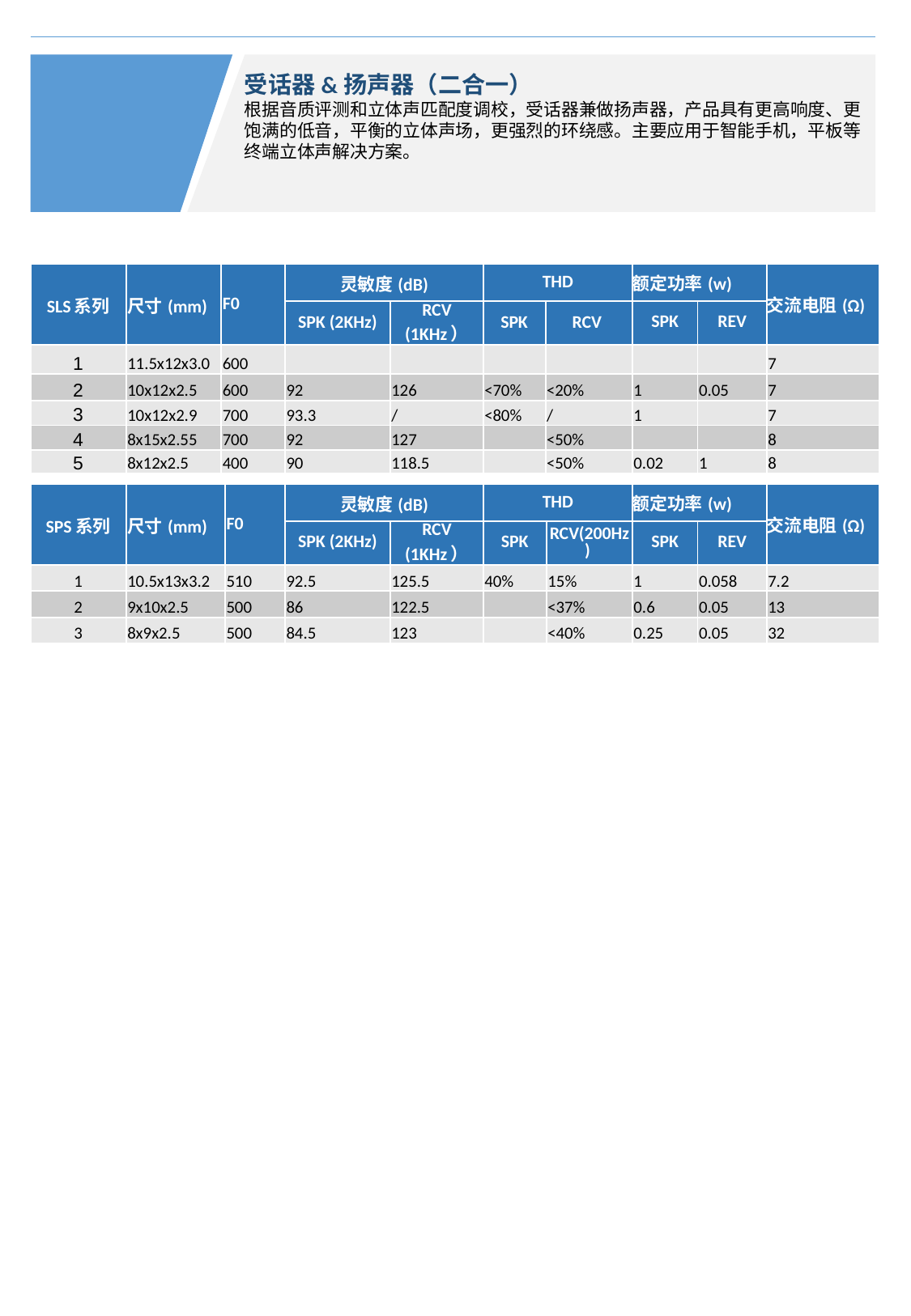

受话器&扬声器（二合一）
根据音质评测和立体声匹配度调校，受话器兼做扬声器，产品具有更高响度、更饱满的低音，平衡的立体声场，更强烈的环绕感。主要应用于智能手机，平板等终端立体声解决方案。
| SLS系列 | 尺寸(mm) | F0 | 灵敏度(dB) |  | THD |  | 额定功率(w) |  | 交流电阻(Ω) |
| --- | --- | --- | --- | --- | --- | --- | --- | --- | --- |
|  |  |  | SPK (2KHz) | RCV (1KHz） | SPK | RCV | SPK | REV |  |
| 1 | 11.5x12x3.0 | 600 |  |  |  |  |  |  | 7 |
| 2 | 10x12x2.5 | 600 | 92 | 126 | <70% | <20% | 1 | 0.05 | 7 |
| 3 | 10x12x2.9 | 700 | 93.3 | / | <80% | / | 1 |  | 7 |
| 4 | 8x15x2.55 | 700 | 92 | 127 |  | <50% |  |  | 8 |
| 5 | 8x12x2.5 | 400 | 90 | 118.5 |  | <50% | 0.02 | 1 | 8 |
| SPS系列 | 尺寸(mm) | F0 | 灵敏度(dB) |  | THD |  | 额定功率(w) |  | 交流电阻(Ω) |
| --- | --- | --- | --- | --- | --- | --- | --- | --- | --- |
|  |  |  | SPK (2KHz) | RCV (1KHz） | SPK | RCV(200Hz) | SPK | REV |  |
| 1 | 10.5x13x3.2 | 510 | 92.5 | 125.5 | 40% | 15% | 1 | 0.058 | 7.2 |
| 2 | 9x10x2.5 | 500 | 86 | 122.5 |  | <37% | 0.6 | 0.05 | 13 |
| 3 | 8x9x2.5 | 500 | 84.5 | 123 |  | <40% | 0.25 | 0.05 | 32 |